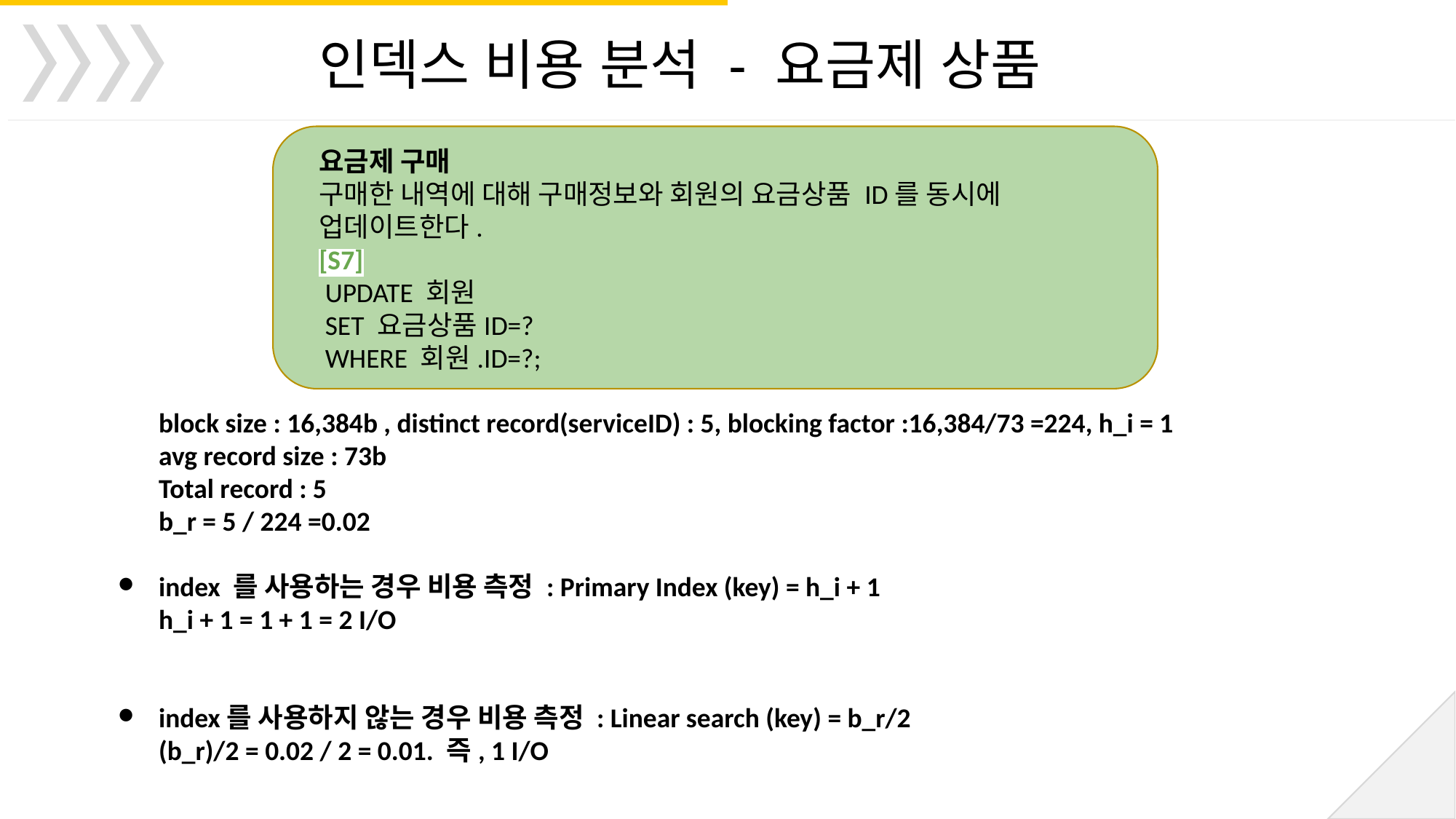

인덱스 비용 분석 - 요금제 상품

요금제 구매
구매한 내역에 대해 구매정보와 회원의 요금상품 ID를 동시에 업데이트한다.
[S7]
 UPDATE 회원
 SET 요금상품ID=?
 WHERE 회원.ID=?;
block size : 16,384b , distinct record(serviceID) : 5, blocking factor :16,384/73 =224, h_i = 1
avg record size : 73b
Total record : 5
b_r = 5 / 224 =0.02

index 를 사용하는 경우 비용 측정 : Primary Index (key) = h_i + 1
h_i + 1 = 1 + 1 = 2 I/O

index를 사용하지 않는 경우 비용 측정 : Linear search (key) = b_r/2
(b_r)/2 = 0.02 / 2 = 0.01. 즉, 1 I/O